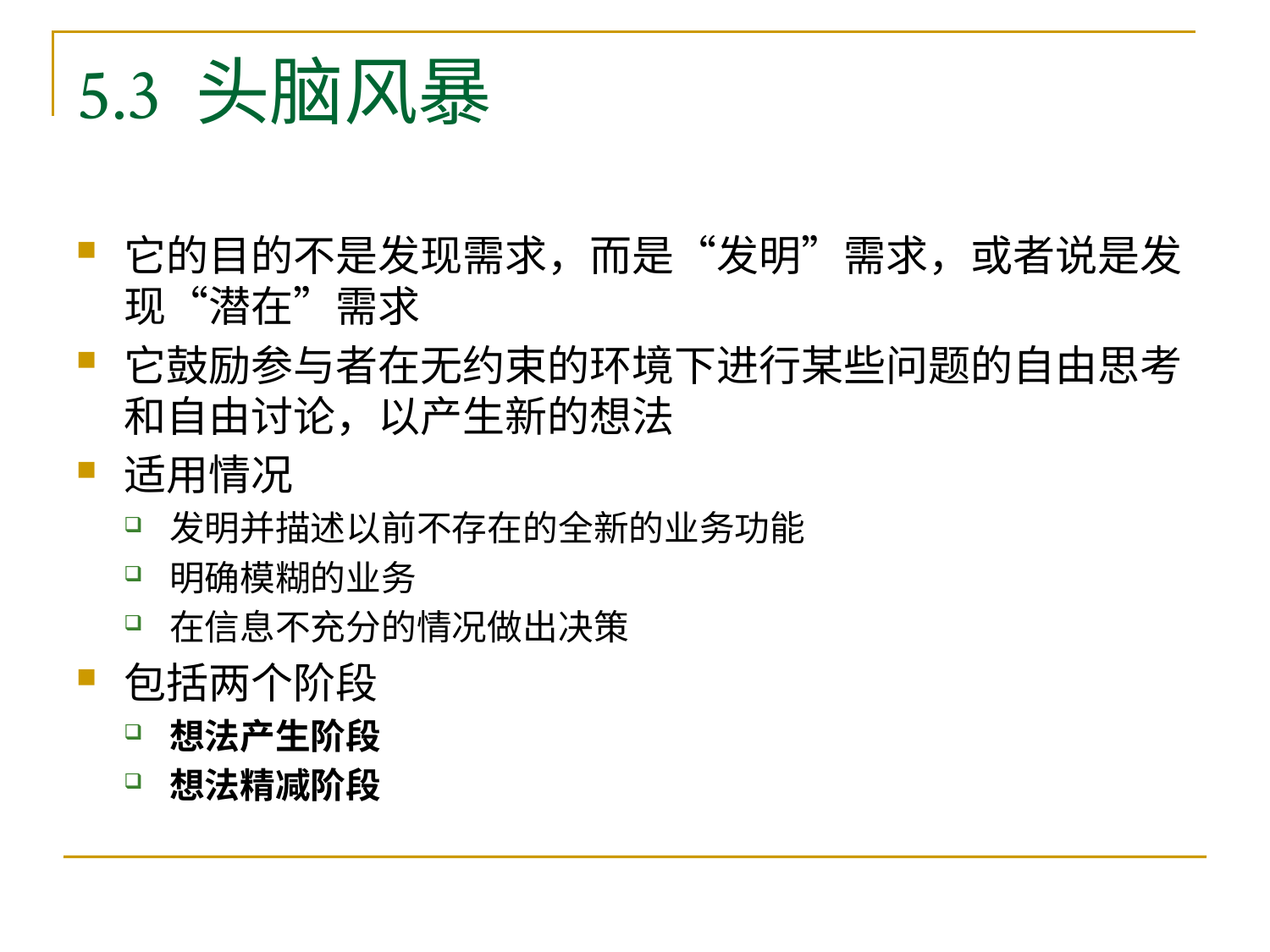

# 5.3 头脑风暴
它的目的不是发现需求，而是“发明”需求，或者说是发现“潜在”需求
它鼓励参与者在无约束的环境下进行某些问题的自由思考和自由讨论，以产生新的想法
适用情况
发明并描述以前不存在的全新的业务功能
明确模糊的业务
在信息不充分的情况做出决策
包括两个阶段
想法产生阶段
想法精减阶段